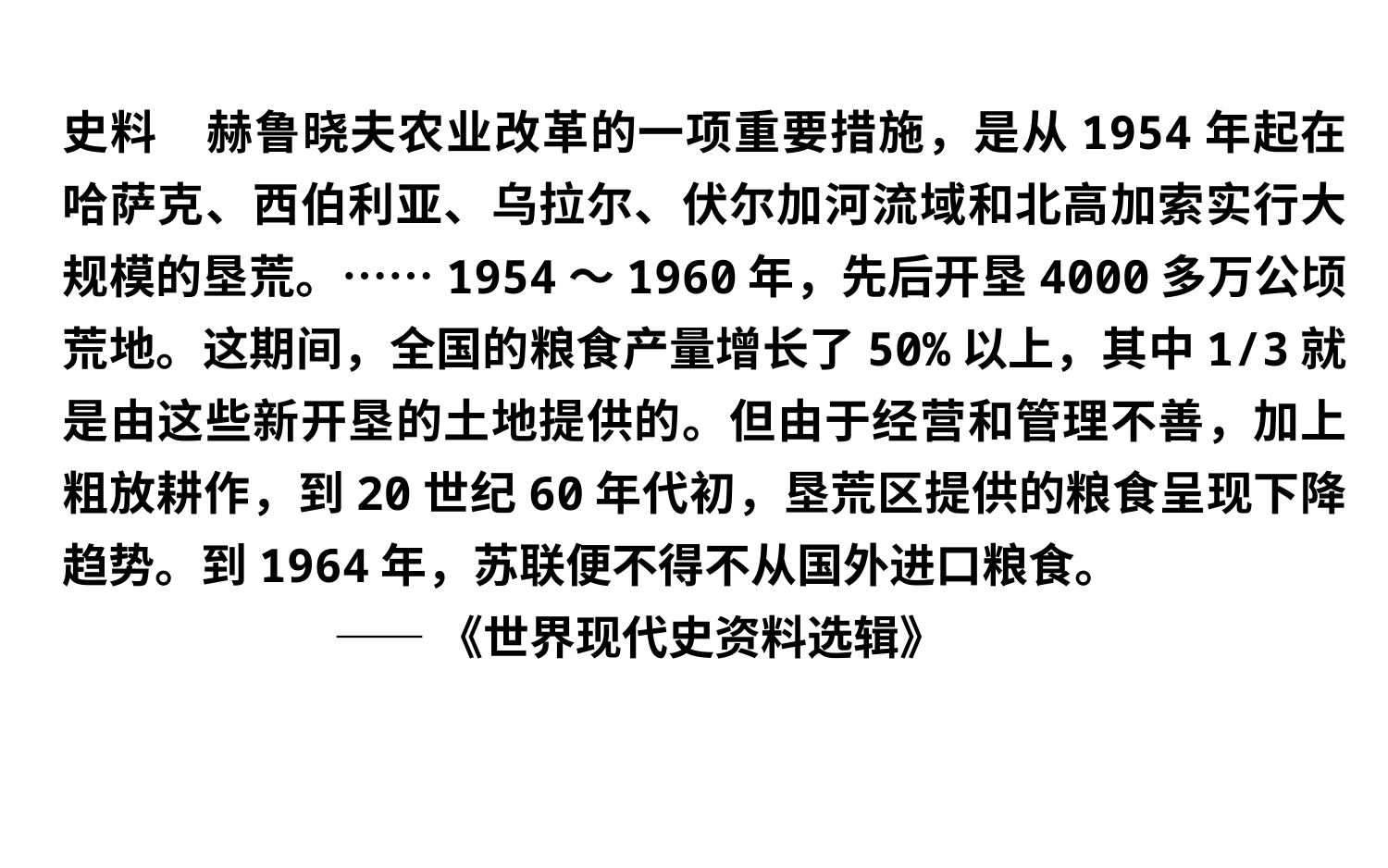

史料　赫鲁晓夫农业改革的一项重要措施，是从1954年起在哈萨克、西伯利亚、乌拉尔、伏尔加河流域和北高加索实行大规模的垦荒。……1954～1960年，先后开垦4000多万公顷荒地。这期间，全国的粮食产量增长了50%以上，其中1/3就是由这些新开垦的土地提供的。但由于经营和管理不善，加上粗放耕作，到20世纪60年代初，垦荒区提供的粮食呈现下降趋势。到1964年，苏联便不得不从国外进口粮食。
                          ——《世界现代史资料选辑》